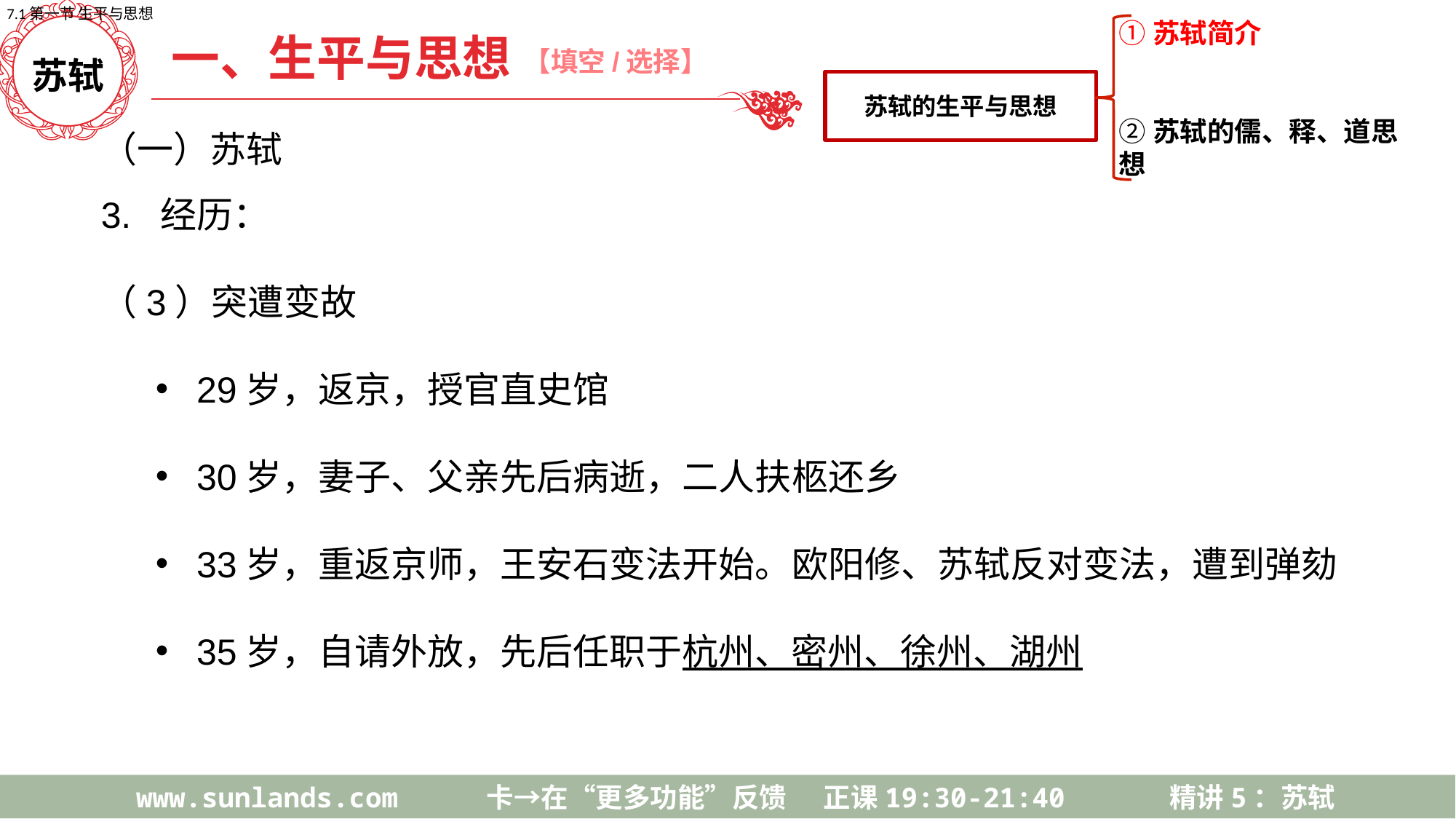

7.1第一节 生平与思想
①苏轼简介

②苏轼的儒、释、道思想

苏轼的生平与思想

【填空/选择】
一、生平与思想
苏轼

（一）苏轼
3.  经历：
（3）突遭变故
29岁，返京，授官直史馆
30岁，妻子、父亲先后病逝，二人扶柩还乡
33岁，重返京师，王安石变法开始。欧阳修、苏轼反对变法，遭到弹劾
35岁，自请外放，先后任职于杭州、密州、徐州、湖州